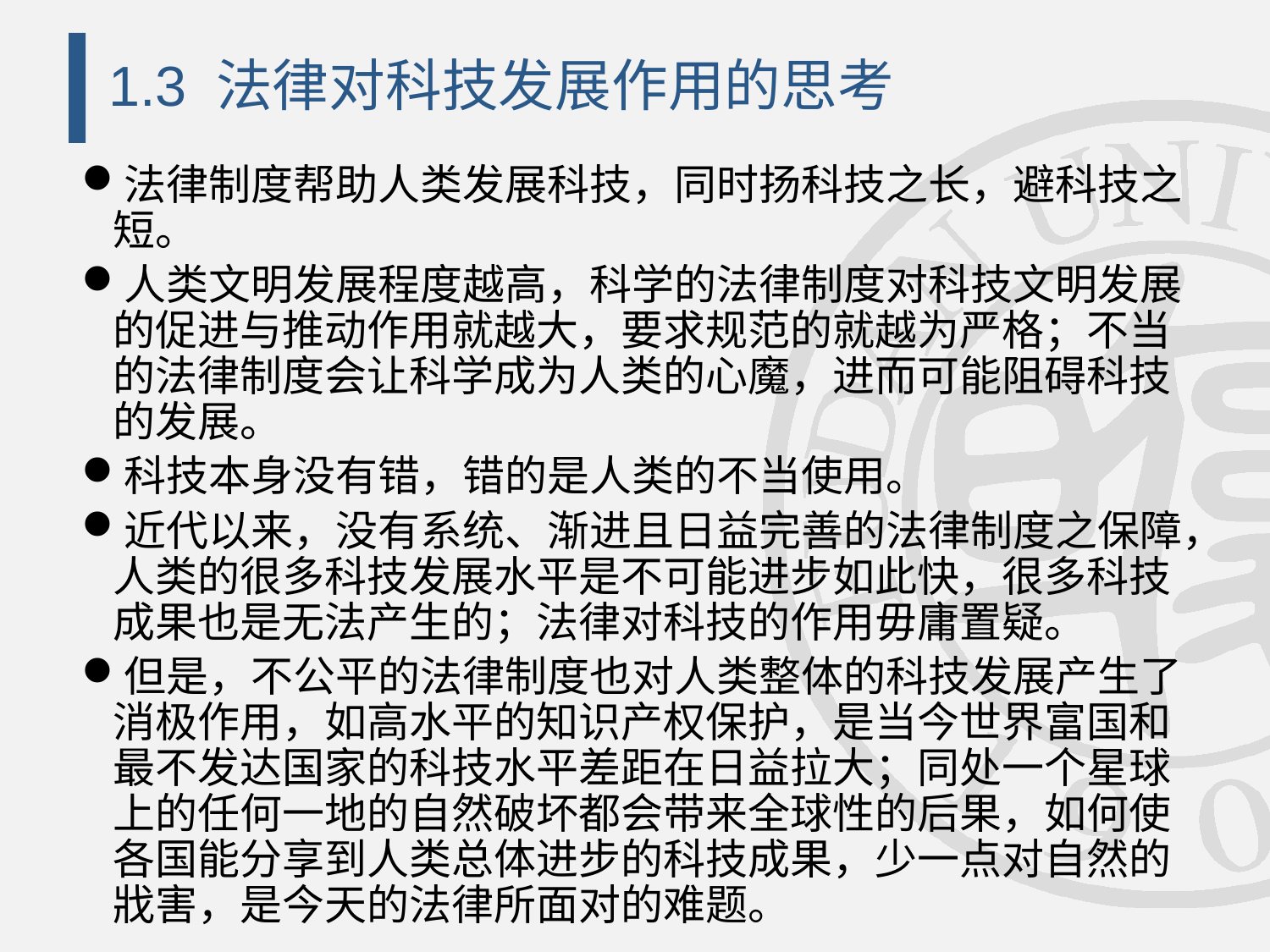

# 1.3 法律对科技发展作用的思考
法律制度帮助人类发展科技，同时扬科技之长，避科技之短。
人类文明发展程度越高，科学的法律制度对科技文明发展的促进与推动作用就越大，要求规范的就越为严格；不当的法律制度会让科学成为人类的心魔，进而可能阻碍科技的发展。
科技本身没有错，错的是人类的不当使用。
近代以来，没有系统、渐进且日益完善的法律制度之保障，人类的很多科技发展水平是不可能进步如此快，很多科技成果也是无法产生的；法律对科技的作用毋庸置疑。
但是，不公平的法律制度也对人类整体的科技发展产生了消极作用，如高水平的知识产权保护，是当今世界富国和最不发达国家的科技水平差距在日益拉大；同处一个星球上的任何一地的自然破坏都会带来全球性的后果，如何使各国能分享到人类总体进步的科技成果，少一点对自然的戕害，是今天的法律所面对的难题。